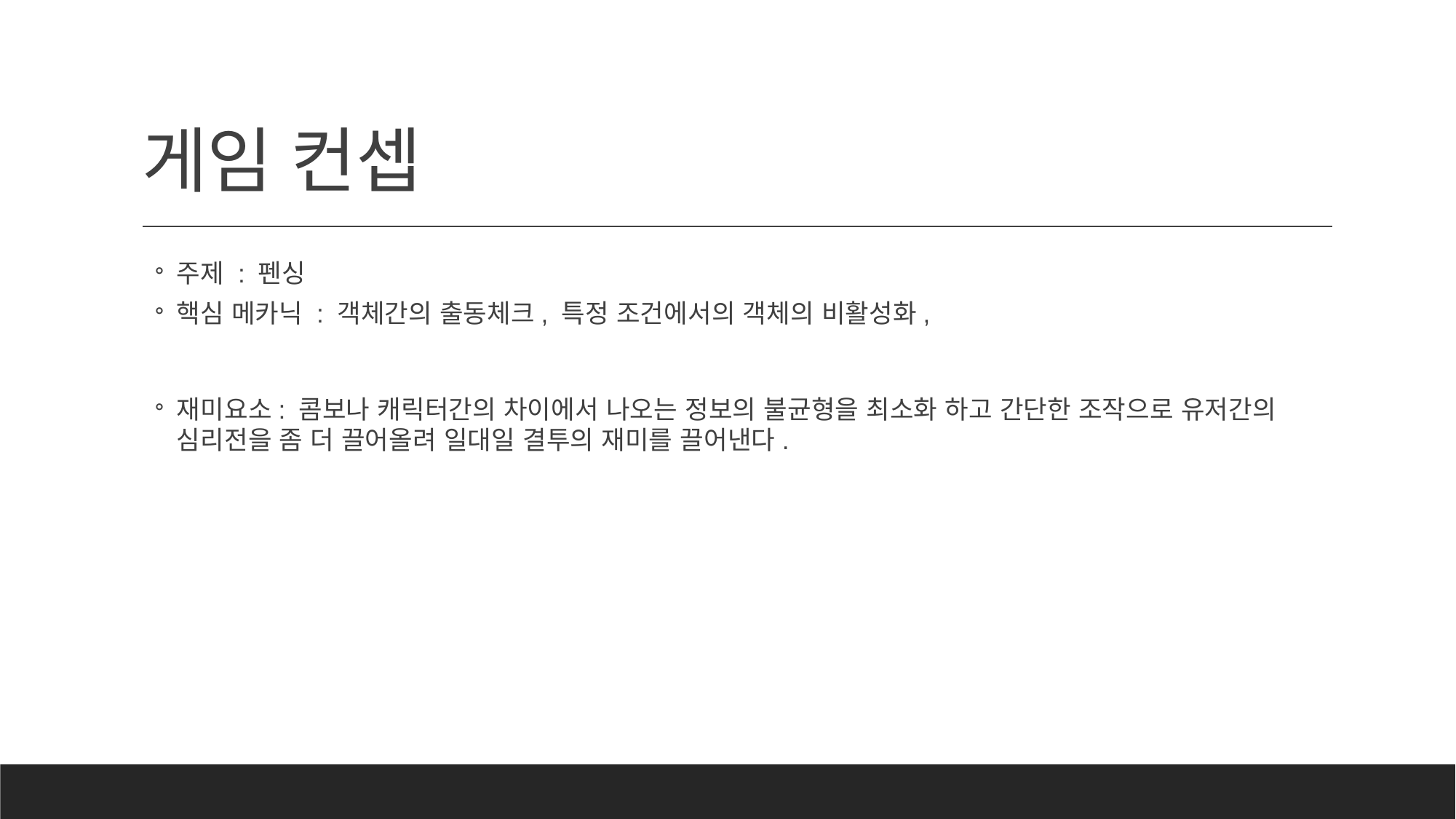

# 게임 컨셉
주제 : 펜싱
핵심 메카닉 : 객체간의 출동체크, 특정 조건에서의 객체의 비활성화,

재미요소: 콤보나 캐릭터간의 차이에서 나오는 정보의 불균형을 최소화 하고 간단한 조작으로 유저간의 심리전을 좀 더 끌어올려 일대일 결투의 재미를 끌어낸다.